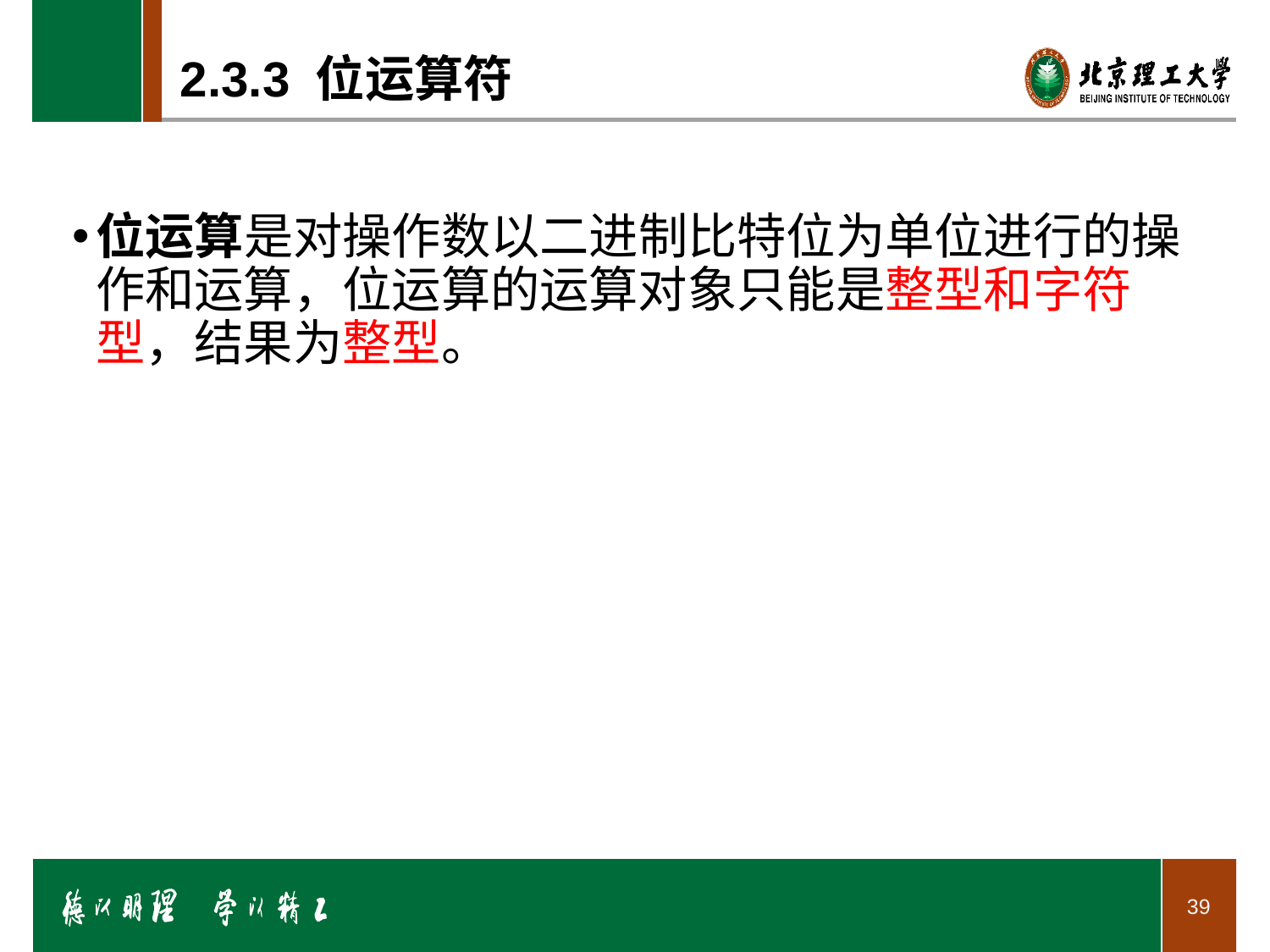

# 2.3.3 位运算符
位运算是对操作数以二进制比特位为单位进行的操作和运算，位运算的运算对象只能是整型和字符型，结果为整型。